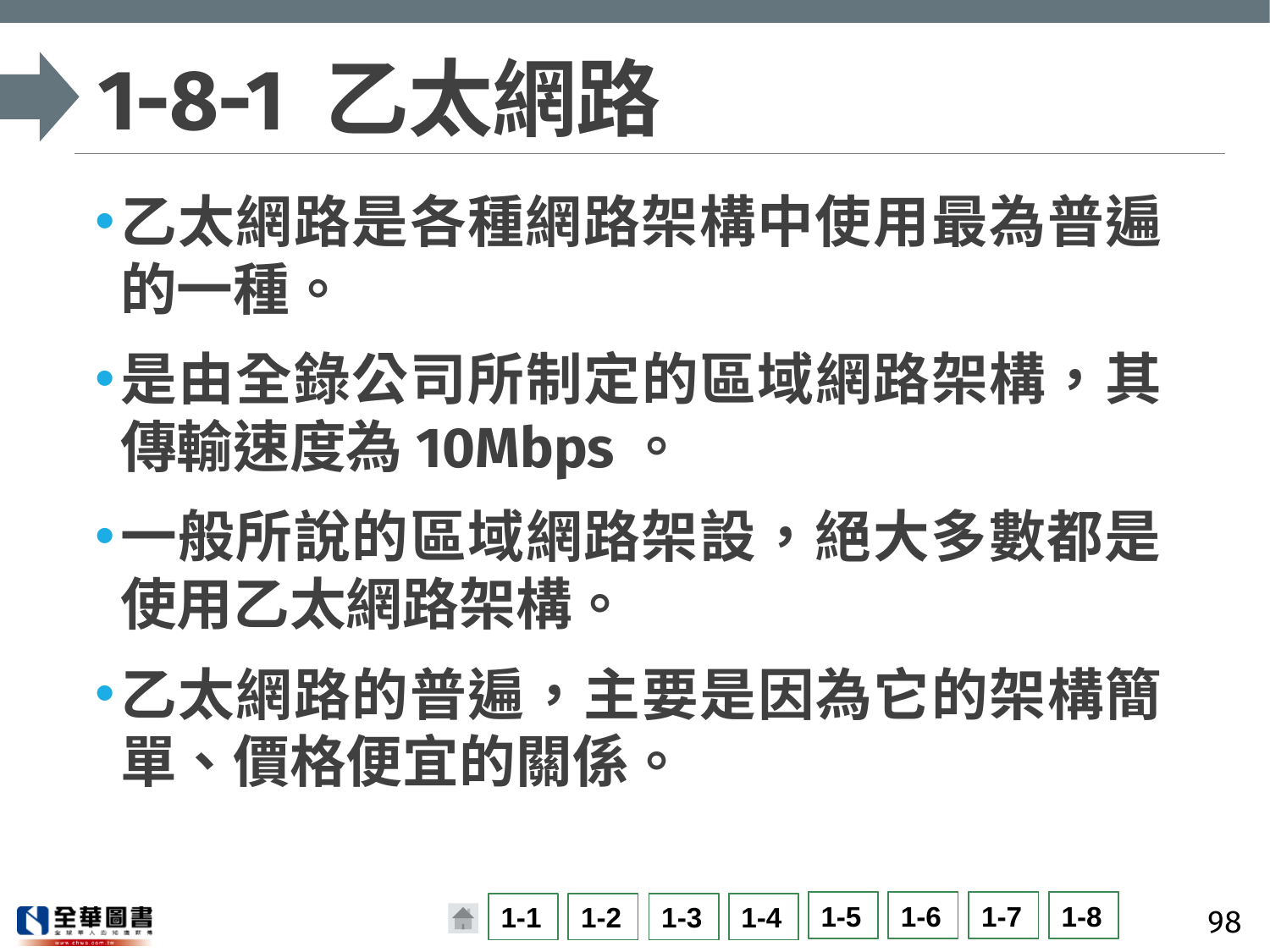

# 1-8-1 乙太網路
乙太網路是各種網路架構中使用最為普遍的一種。
是由全錄公司所制定的區域網路架構，其傳輸速度為10Mbps。
一般所說的區域網路架設，絕大多數都是使用乙太網路架構。
乙太網路的普遍，主要是因為它的架構簡單、價格便宜的關係。

98